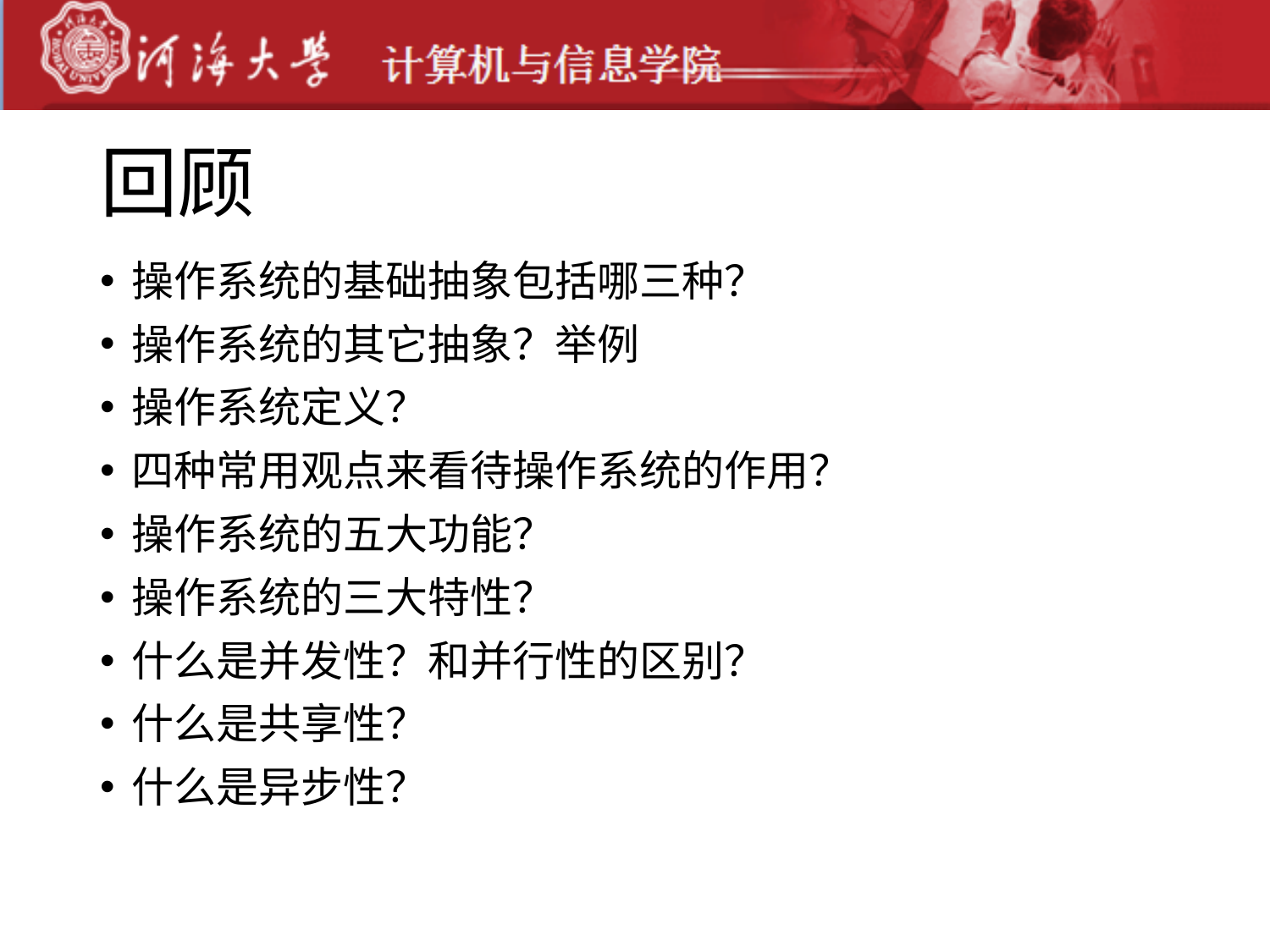

# 回顾
操作系统的基础抽象包括哪三种？
操作系统的其它抽象？举例
操作系统定义？
四种常用观点来看待操作系统的作用？
操作系统的五大功能？
操作系统的三大特性？
什么是并发性？和并行性的区别？
什么是共享性？
什么是异步性？